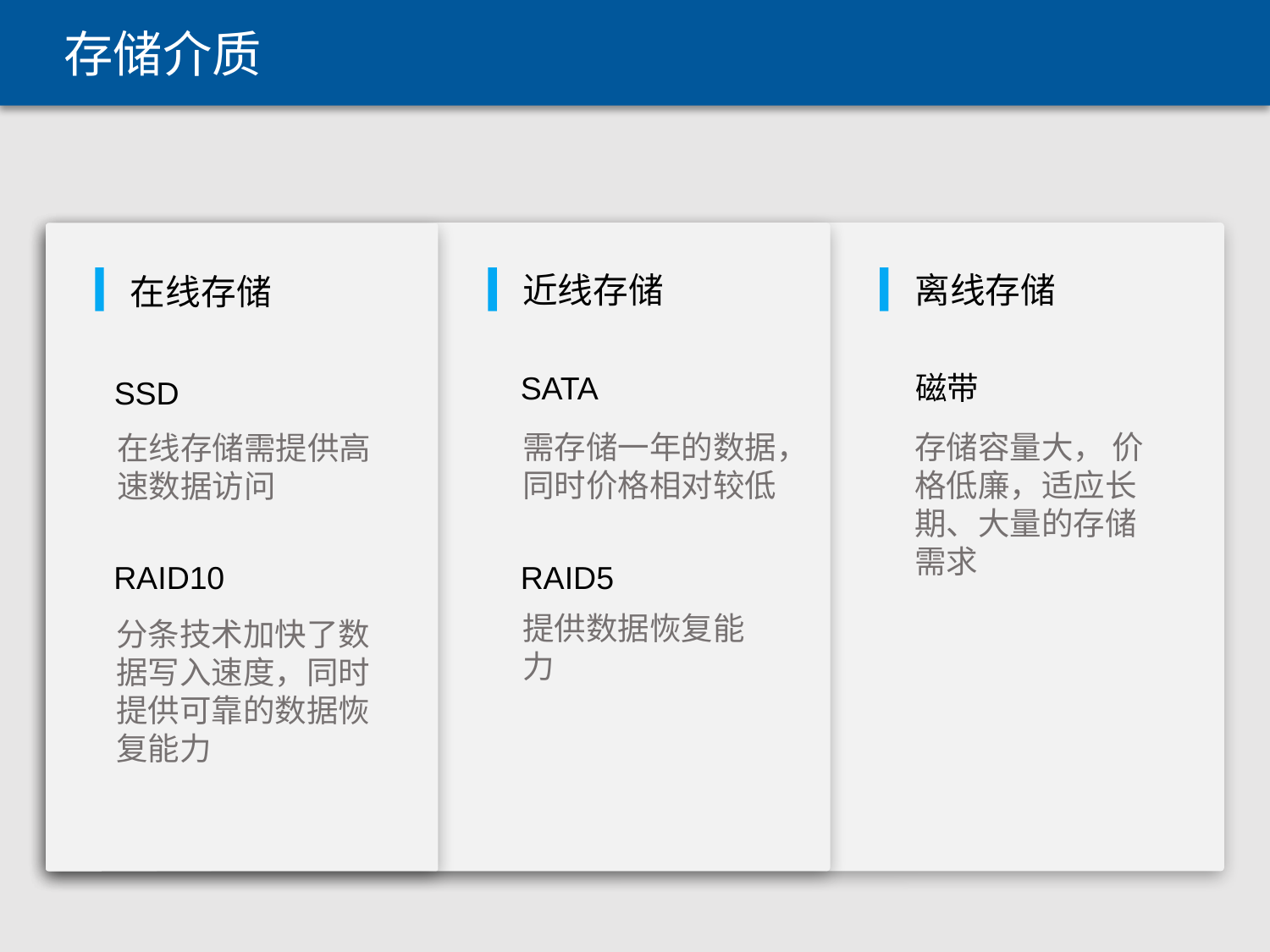

存储介质

近线存储
离线存储
在线存储

SATA
磁带
SSD
需存储一年的数据，同时价格相对较低
存储容量大， 价格低廉，适应长期、大量的存储需求
在线存储需提供高速数据访问
 RAID10
RAID5
提供数据恢复能力
分条技术加快了数据写入速度，同时提供可靠的数据恢复能力